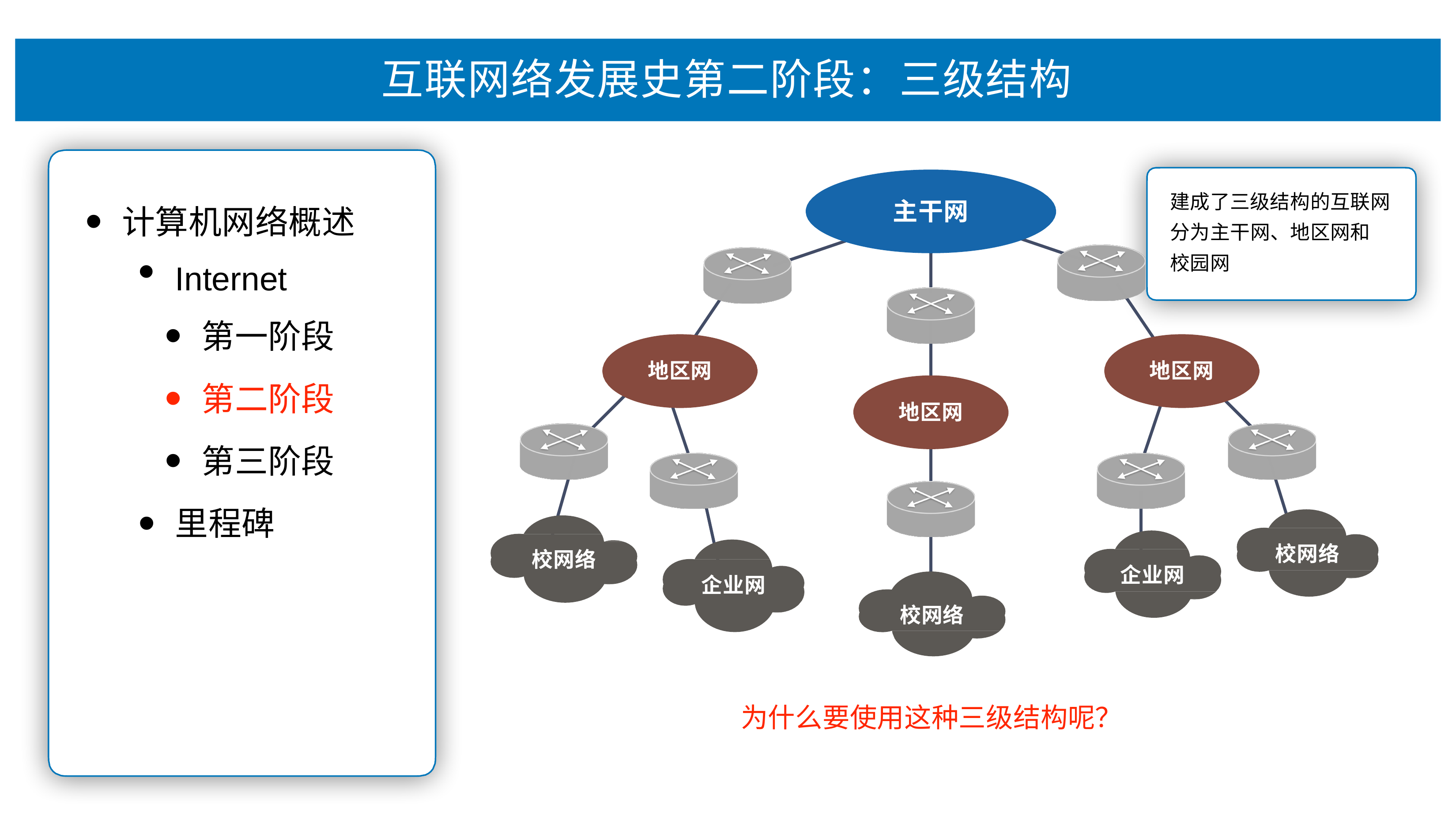

# 互联⽹络发展史第⼆阶段：三级结构

建成了三级结构的互联⽹ 分为主⼲⽹、地区⽹和 校园⽹
主⼲⽹
计算机⽹络概述
Internet
第⼀阶段
第⼆阶段
第三阶段
⾥程碑

地区⽹
地区⽹

地区⽹

校⽹络

校⽹络

企业⽹

企业⽹

校⽹络

为什么要使⽤这种三级结构呢？